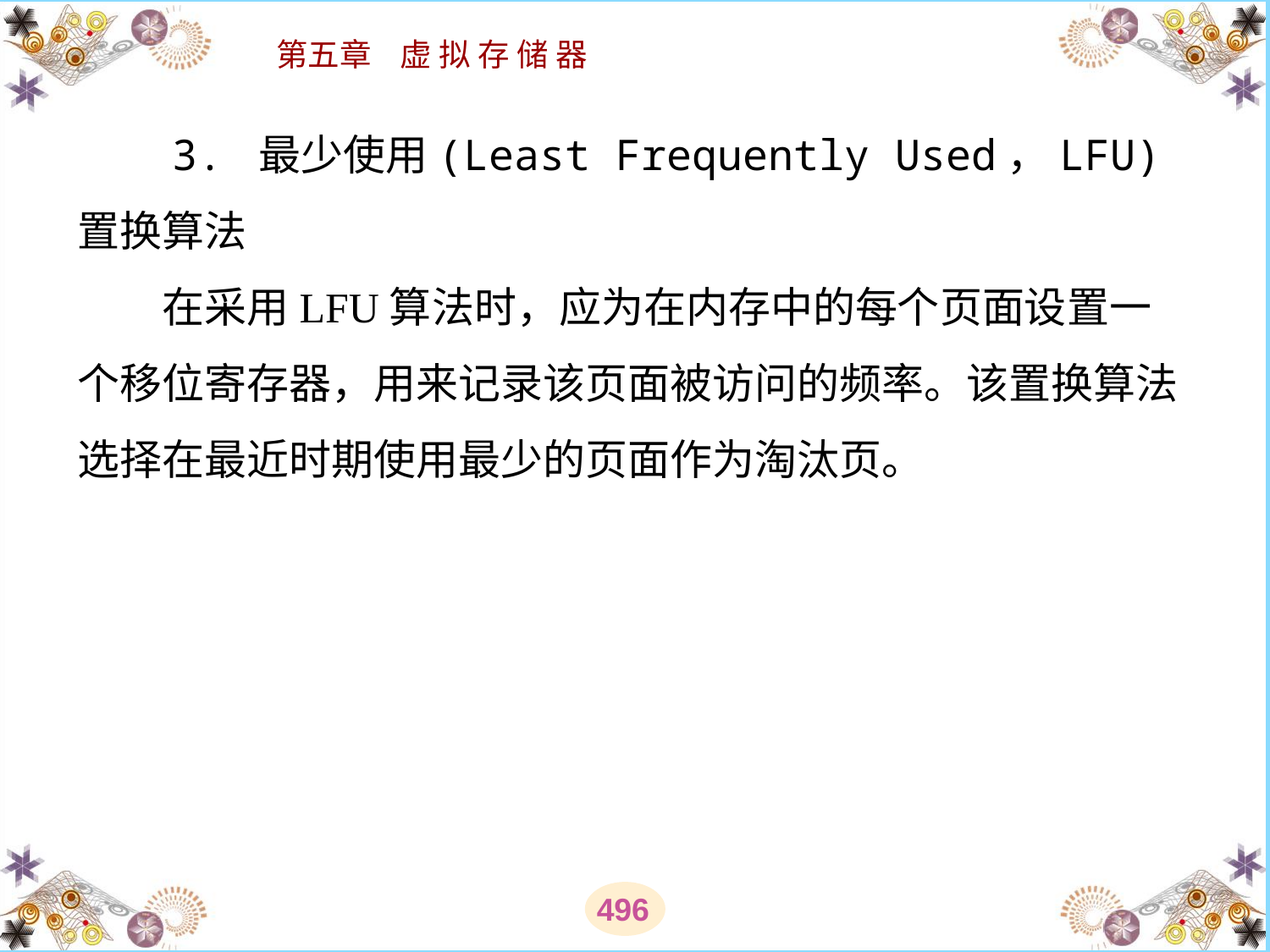

# 3. 最少使用(Least Frequently Used，LFU)置换算法 　　在采用LFU算法时，应为在内存中的每个页面设置一个移位寄存器，用来记录该页面被访问的频率。该置换算法选择在最近时期使用最少的页面作为淘汰页。